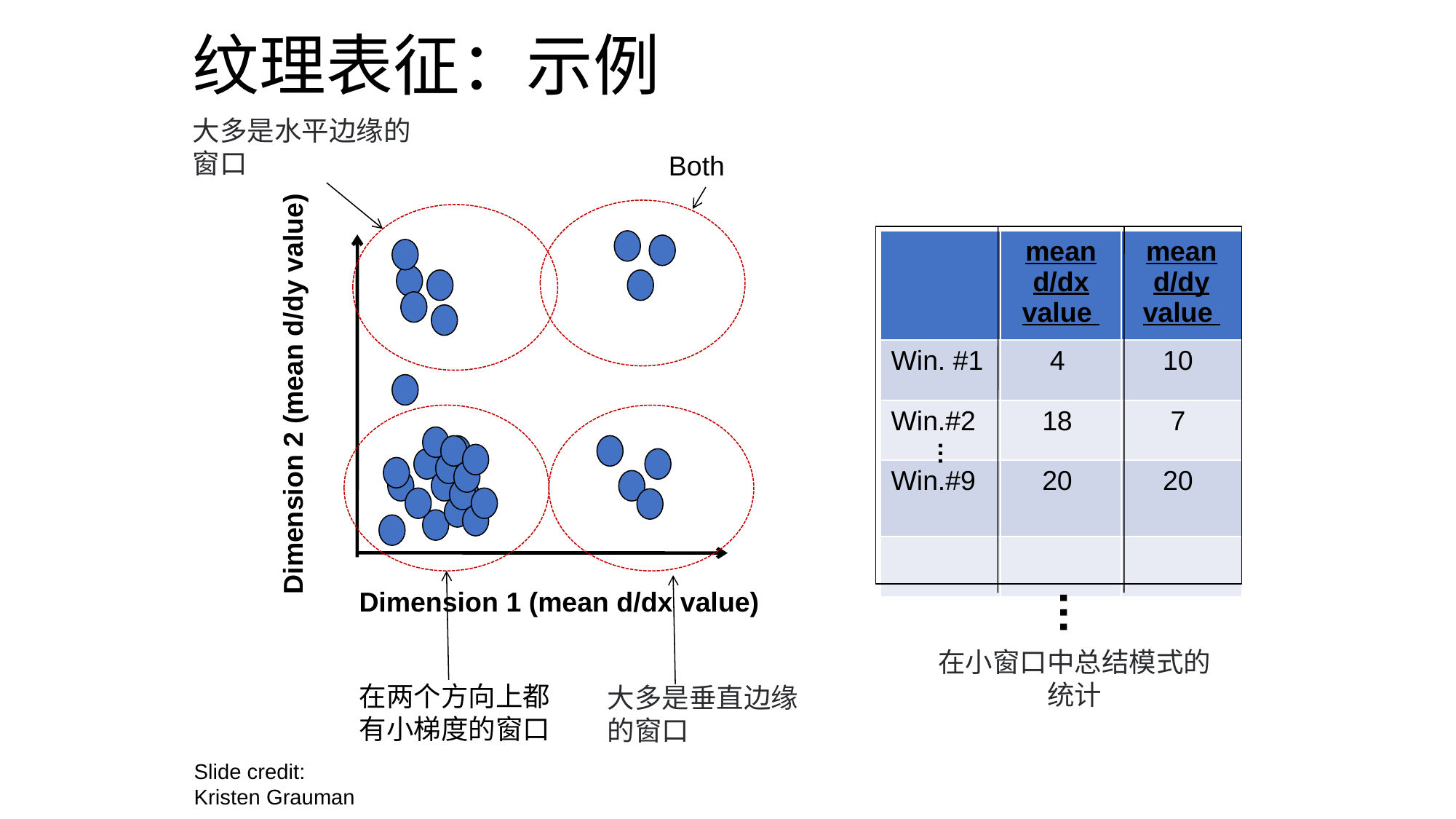

# 纹理表征：示例
大多是水平边缘的窗口

Both

|  | mean d/dx value | mean d/dy value |
| --- | --- | --- |
| Win. #1 | 4 | 10 |
| Win.#2 | 18 | 7 |
| Win.#9 | 20 | 20 |
|  |  |  |

Dimension 2 (mean d/dy value)

大多是垂直边缘的窗口

Dimension 1 (mean d/dx value)
…
…
在小窗口中总结模式的统计
在两个方向上都有小梯度的窗口
Slide credit: Kristen Grauman